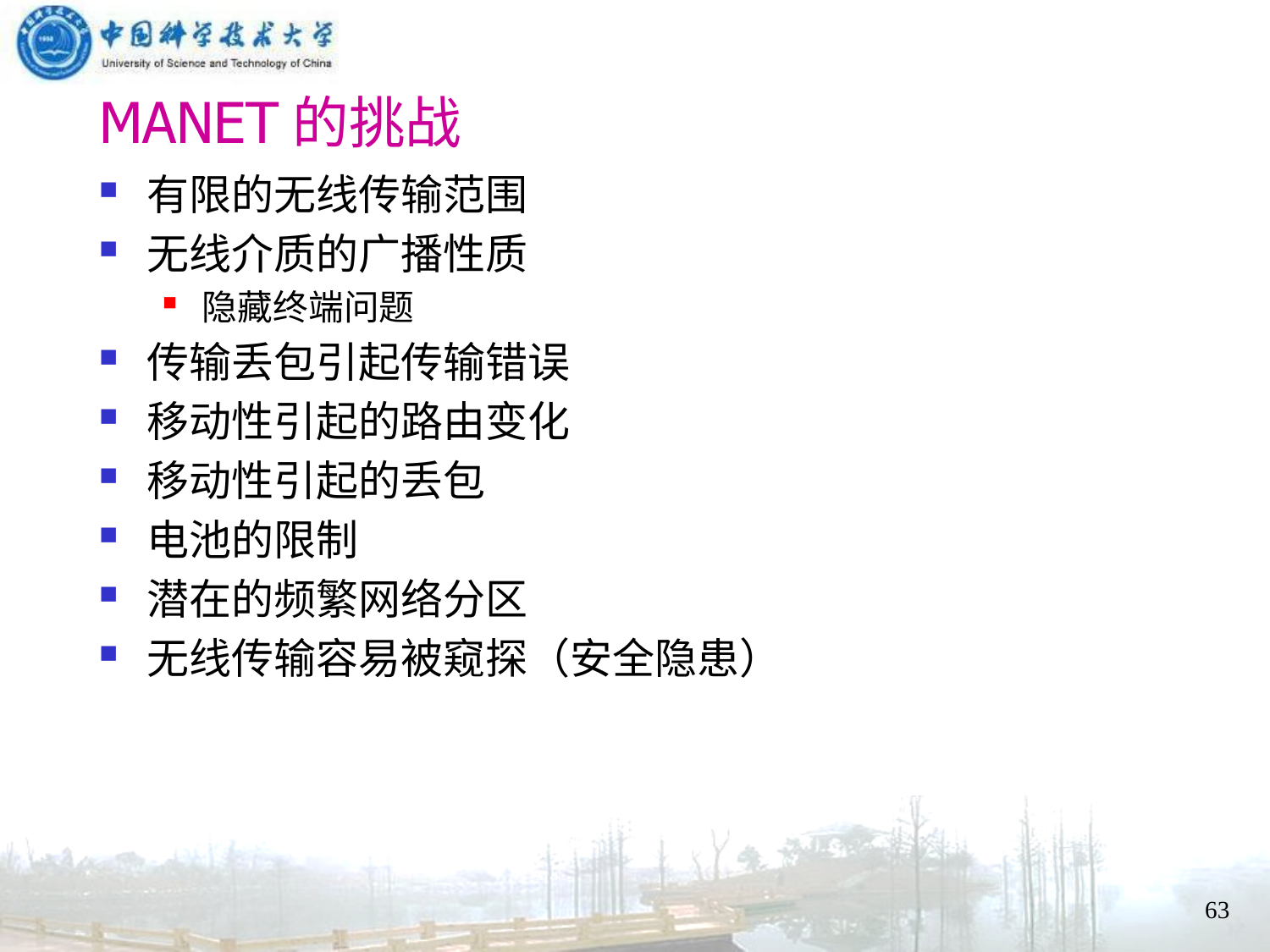

# MANET的挑战
有限的无线传输范围
无线介质的广播性质
隐藏终端问题
传输丢包引起传输错误
移动性引起的路由变化
移动性引起的丢包
电池的限制
潜在的频繁网络分区
无线传输容易被窥探（安全隐患）
63